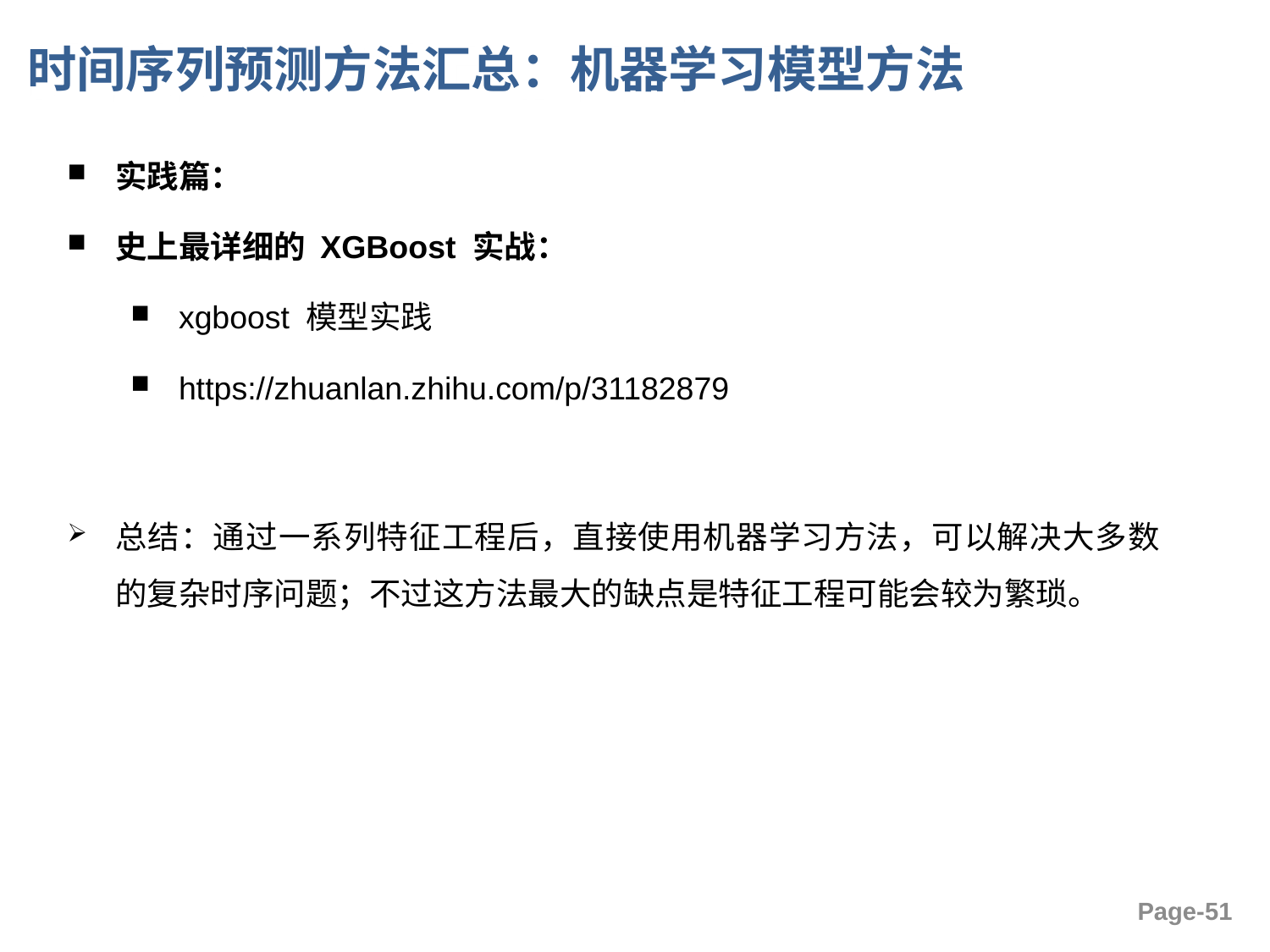

# 时间序列预测方法汇总：机器学习模型方法
实践篇：
史上最详细的 XGBoost 实战：
xgboost 模型实践
https://zhuanlan.zhihu.com/p/31182879

总结：通过一系列特征工程后，直接使用机器学习方法，可以解决大多数的复杂时序问题；不过这方法最大的缺点是特征工程可能会较为繁琐。
Page-51